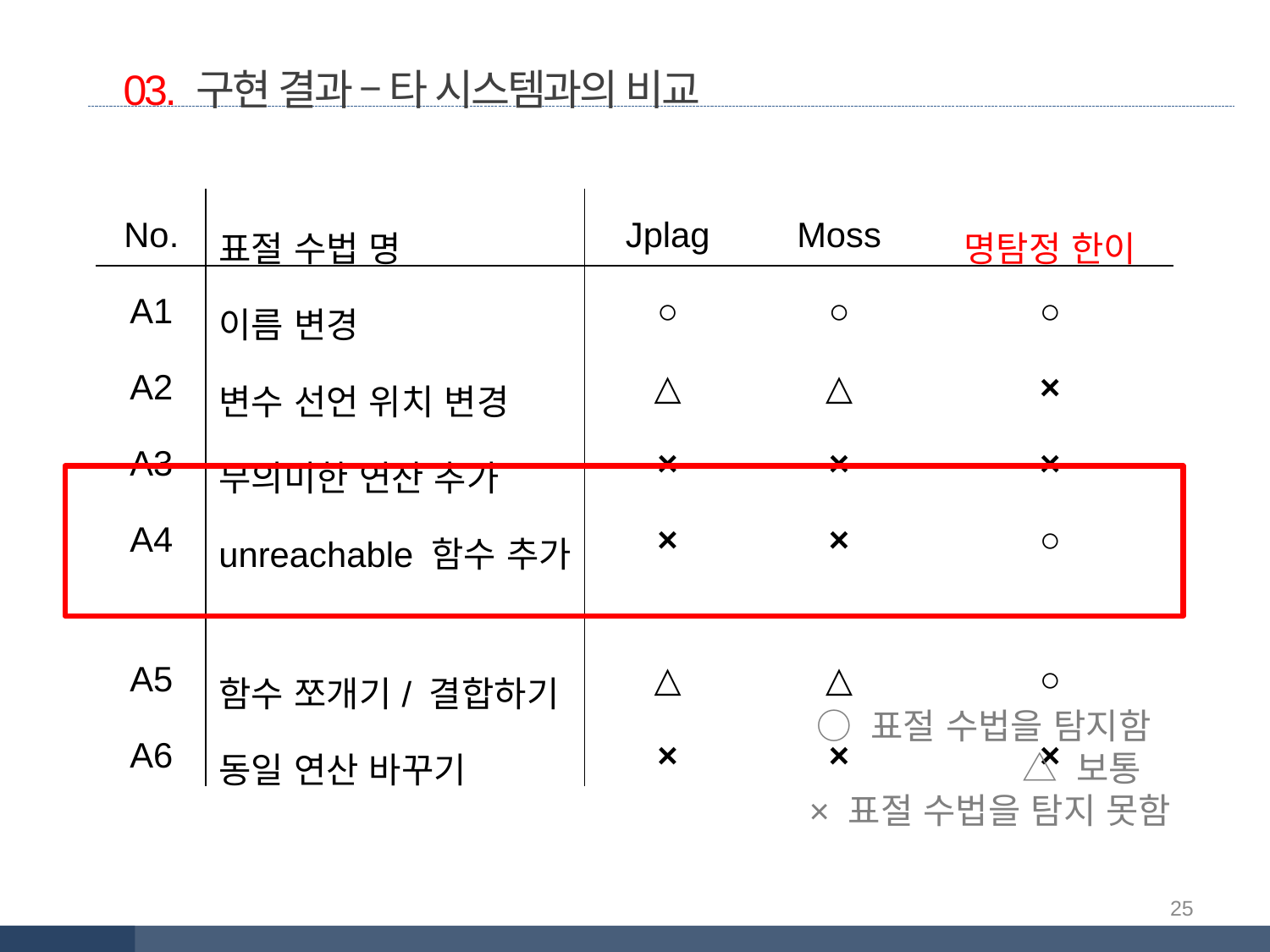

03. 구현 결과 – 타 시스템과의 비교
| No. | 표절 수법 명 | Jplag | Moss | 명탐정 한이 |
| --- | --- | --- | --- | --- |
| A1 | 이름 변경 | ○ | ○ | ○ |
| A2 | 변수 선언 위치 변경 | △ | △ | × |
| A3 | 무의미한 연산 추가 | × | × | × |
| A4 | unreachable 함수 추가 | × | × | ○ |
| A5 | 함수 쪼개기/ 결합하기 | △ | △ | ○ |
| A6 | 동일 연산 바꾸기 | × | × | × |

○ 표절 수법을 탐지함
△ 보통
× 표절 수법을 탐지 못함

25